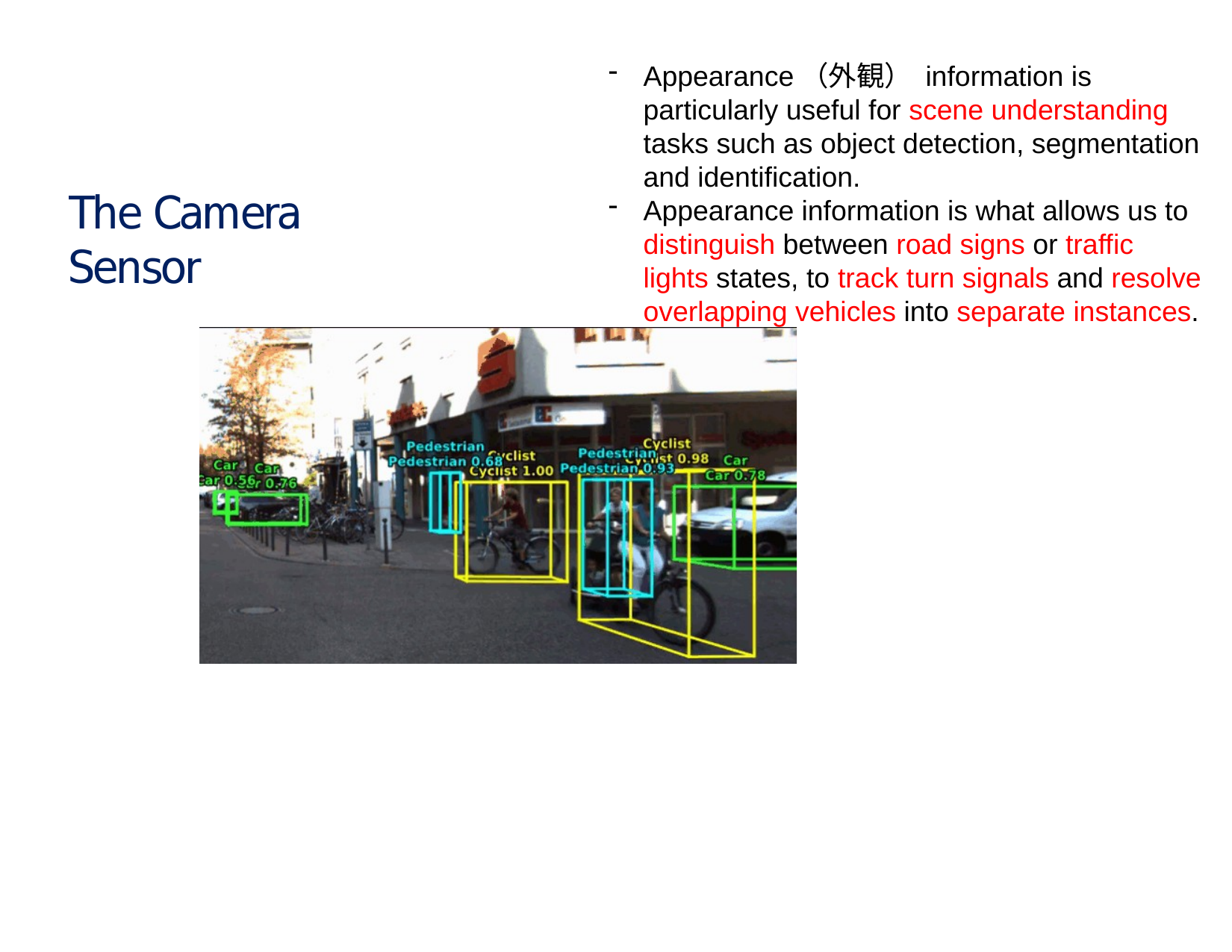

Appearance（外観） information is particularly useful for scene understanding tasks such as object detection, segmentation and identification.
Appearance information is what allows us to distinguish between road signs or traffic lights states, to track turn signals and resolve overlapping vehicles into separate instances.
# The Camera Sensor